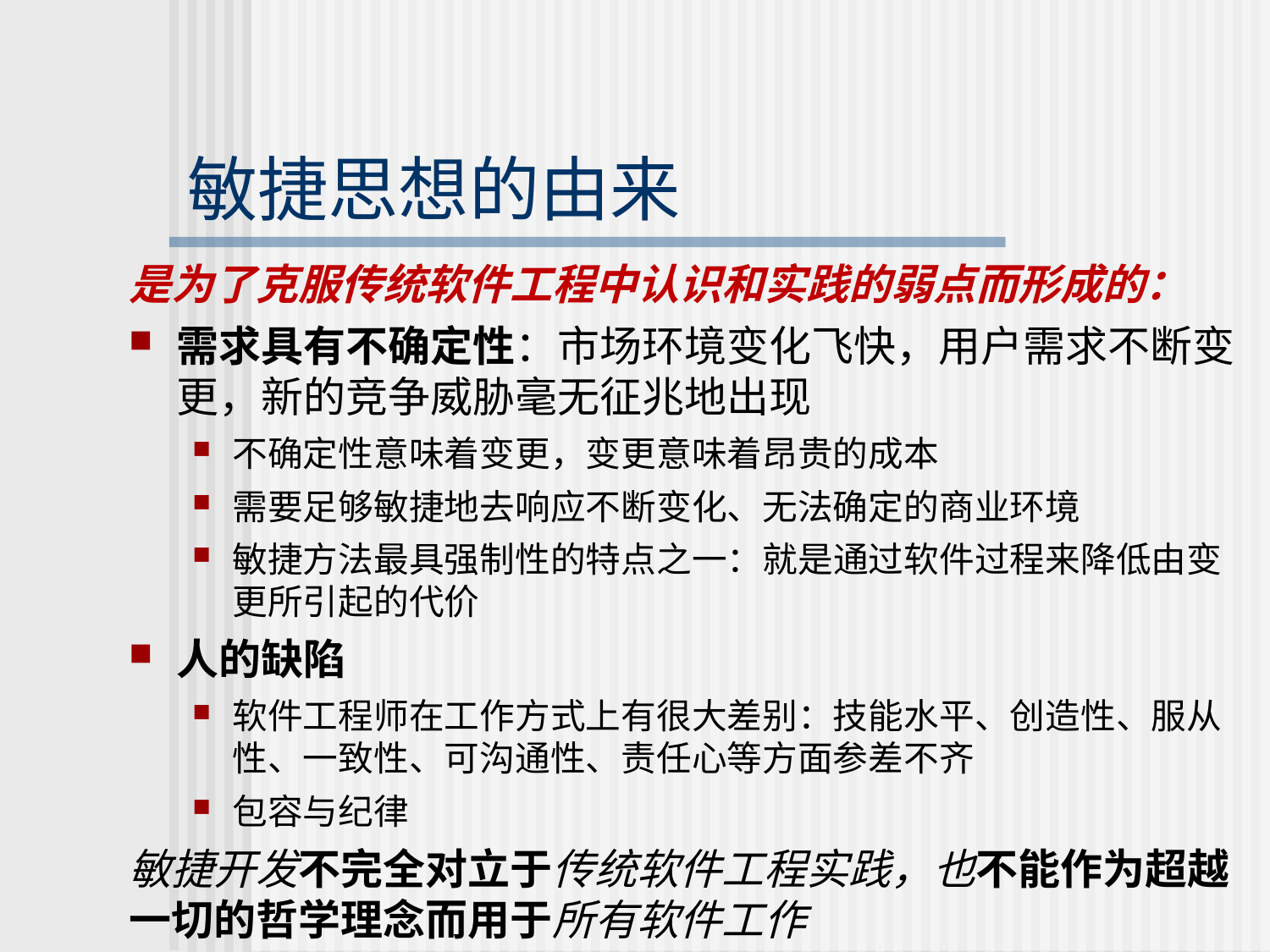

# 敏捷思想的由来
是为了克服传统软件工程中认识和实践的弱点而形成的：
需求具有不确定性：市场环境变化飞快，用户需求不断变更，新的竞争威胁毫无征兆地出现
不确定性意味着变更，变更意味着昂贵的成本
需要足够敏捷地去响应不断变化、无法确定的商业环境
敏捷方法最具强制性的特点之一：就是通过软件过程来降低由变更所引起的代价
人的缺陷
软件工程师在工作方式上有很大差别：技能水平、创造性、服从性、一致性、可沟通性、责任心等方面参差不齐
包容与纪律
敏捷开发不完全对立于传统软件工程实践，也不能作为超越一切的哲学理念而用于所有软件工作